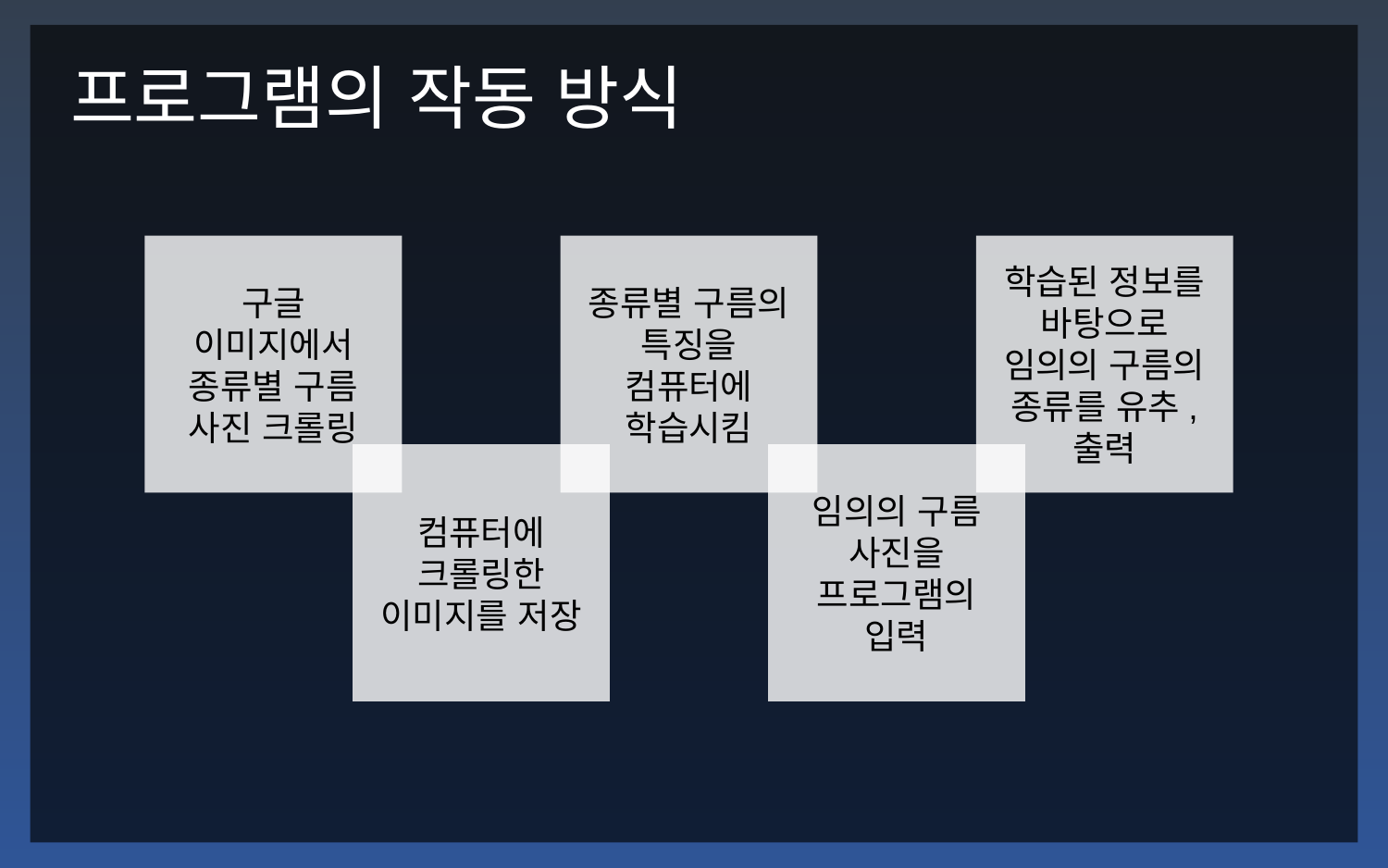

프로그램의 작동 방식
구글 이미지에서 종류별 구름 사진 크롤링
종류별 구름의 특징을 컴퓨터에 학습시킴
학습된 정보를 바탕으로 임의의 구름의 종류를 유추, 출력
컴퓨터에 크롤링한 이미지를 저장
임의의 구름 사진을 프로그램의 입력